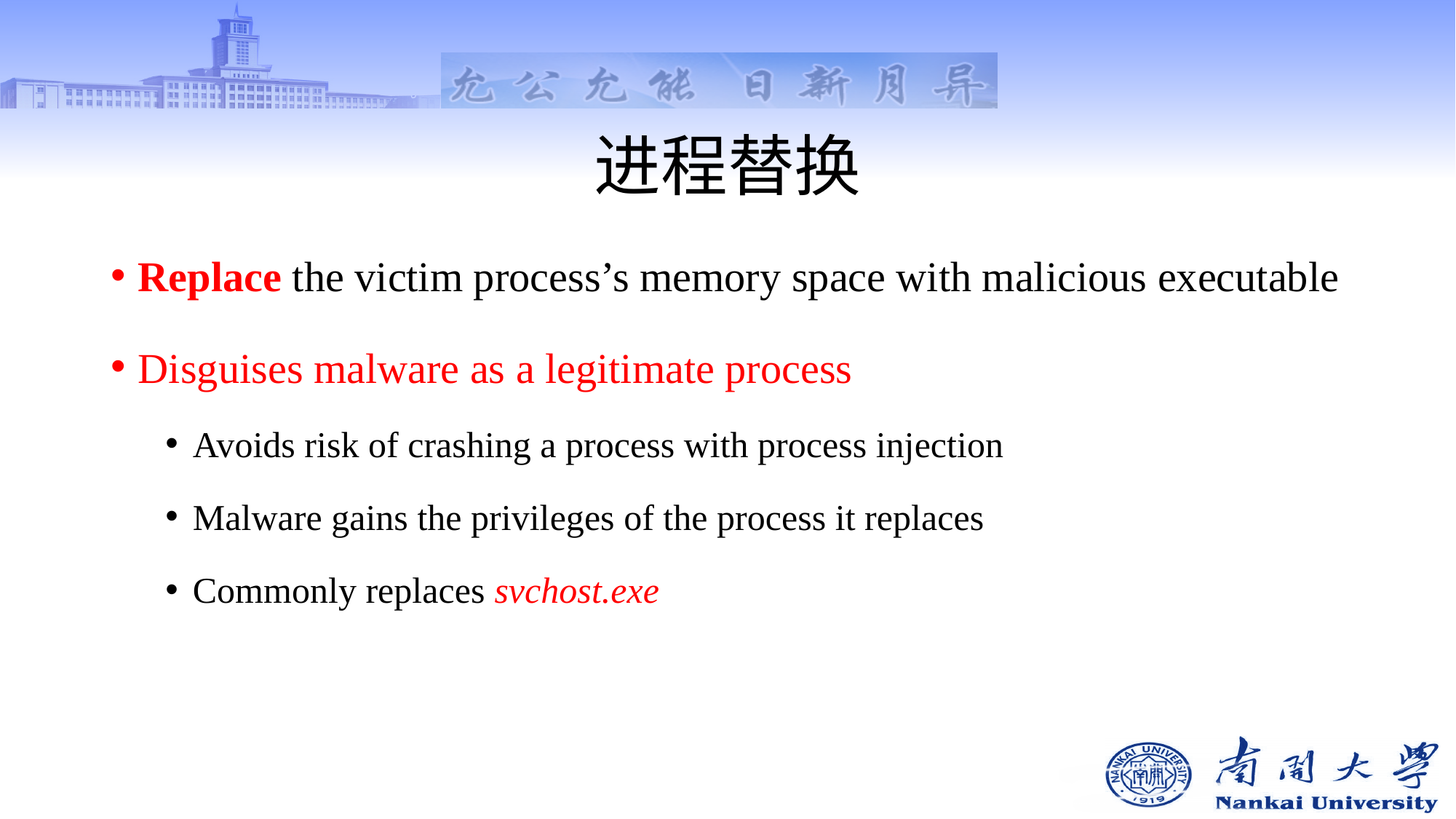

# 进程替换
Replace the victim process’s memory space with malicious executable
Disguises malware as a legitimate process
Avoids risk of crashing a process with process injection
Malware gains the privileges of the process it replaces
Commonly replaces svchost.exe